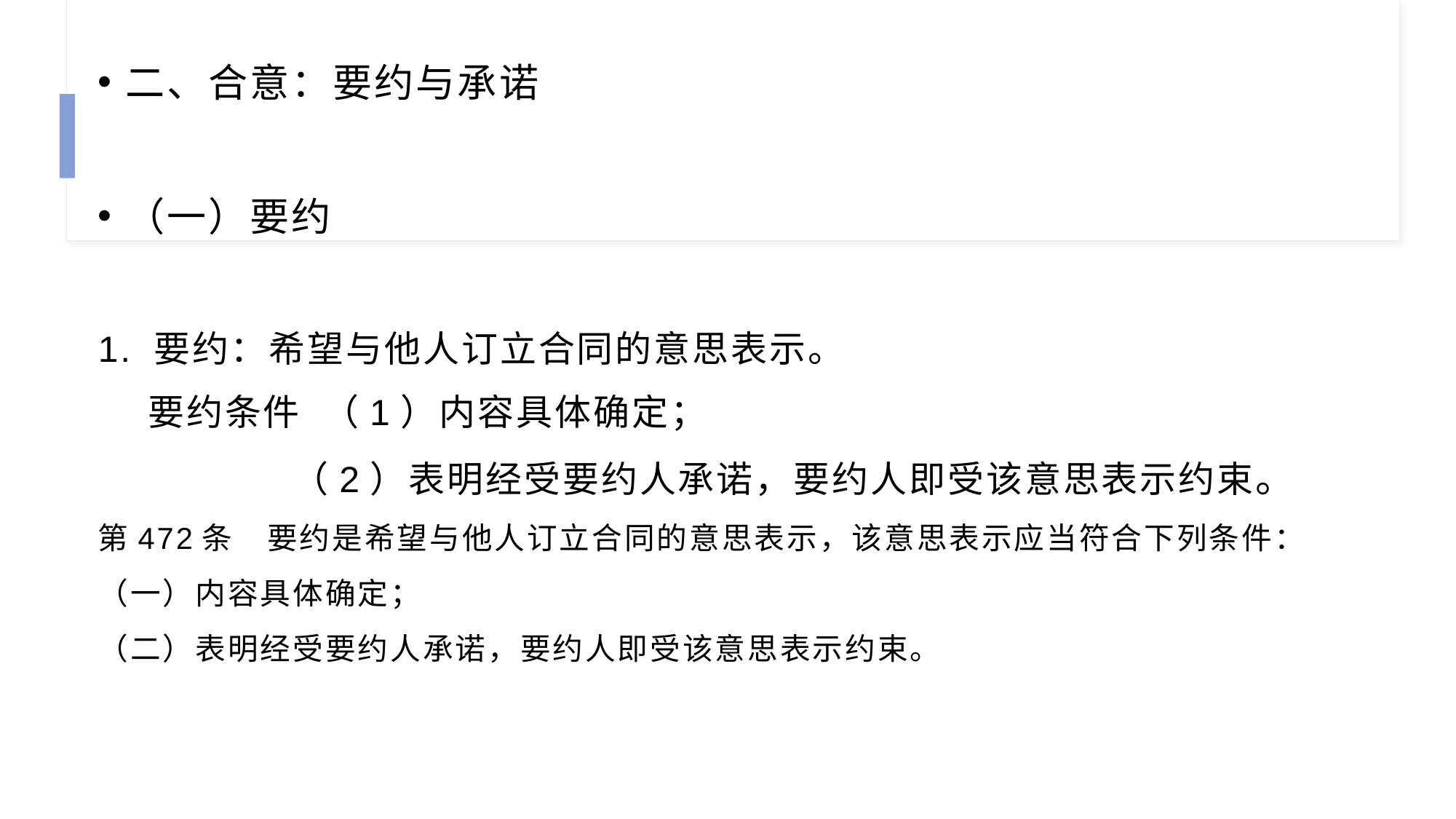

二、合意：要约与承诺

（一）要约

1. 要约：希望与他人订立合同的意思表示。
    要约条件  （1）内容具体确定；
                  （2）表明经受要约人承诺，要约人即受该意思表示约束。
第472条　要约是希望与他人订立合同的意思表示，该意思表示应当符合下列条件：
（一）内容具体确定；
（二）表明经受要约人承诺，要约人即受该意思表示约束。